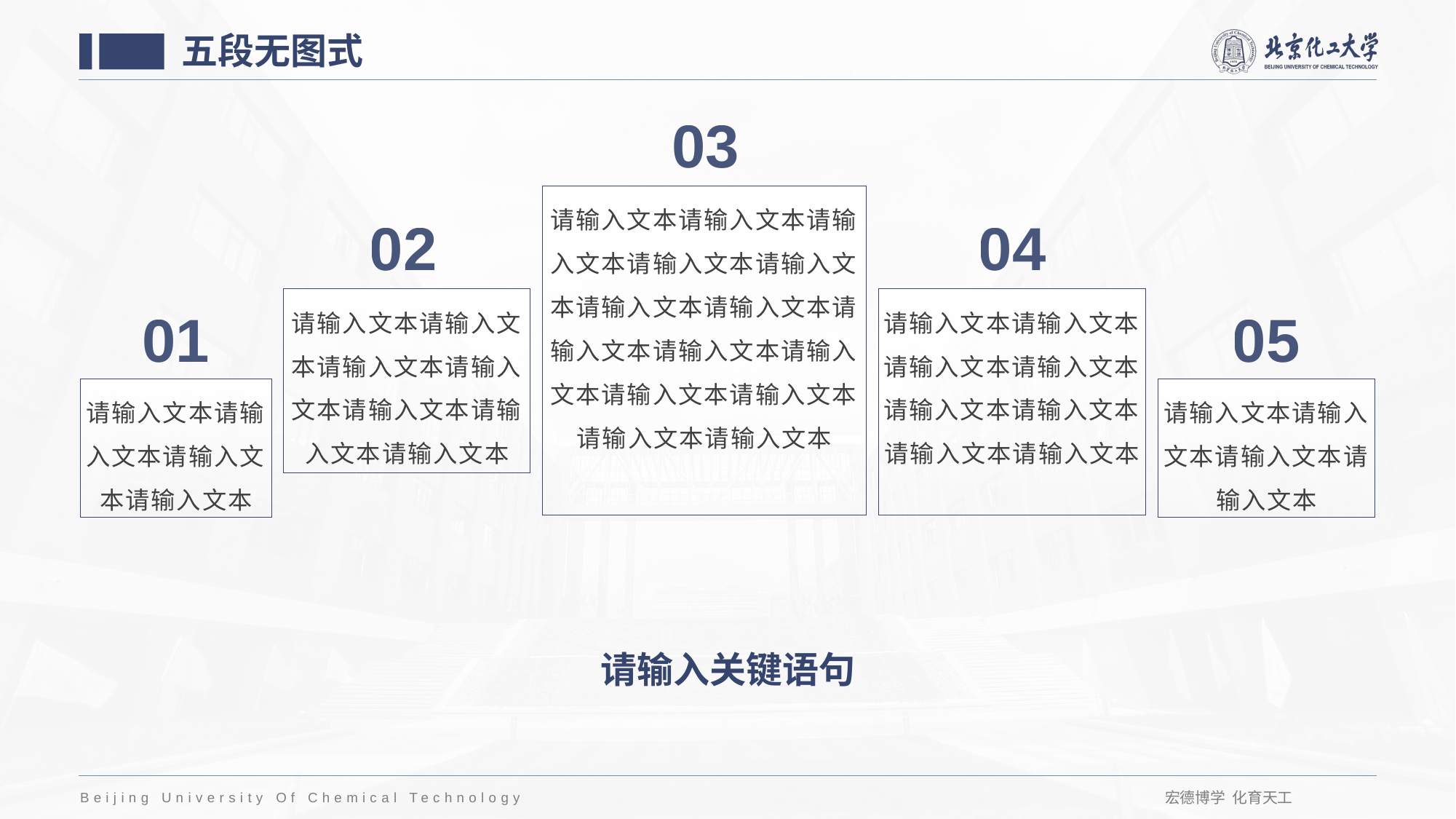

五段无图式

03
请输入文本请输入文本请输入文本请输入文本请输入文本请输入文本请输入文本请输入文本请输入文本请输入文本请输入文本请输入文本请输入文本请输入文本
02
04
请输入文本请输入文本请输入文本请输入文本请输入文本请输入文本请输入文本请输入文本
请输入文本请输入文本请输入文本请输入文本请输入文本请输入文本请输入文本
01
05
请输入文本请输入文本请输入文本请输入文本

请输入文本请输入文本请输入文本请输入文本
请输入关键语句